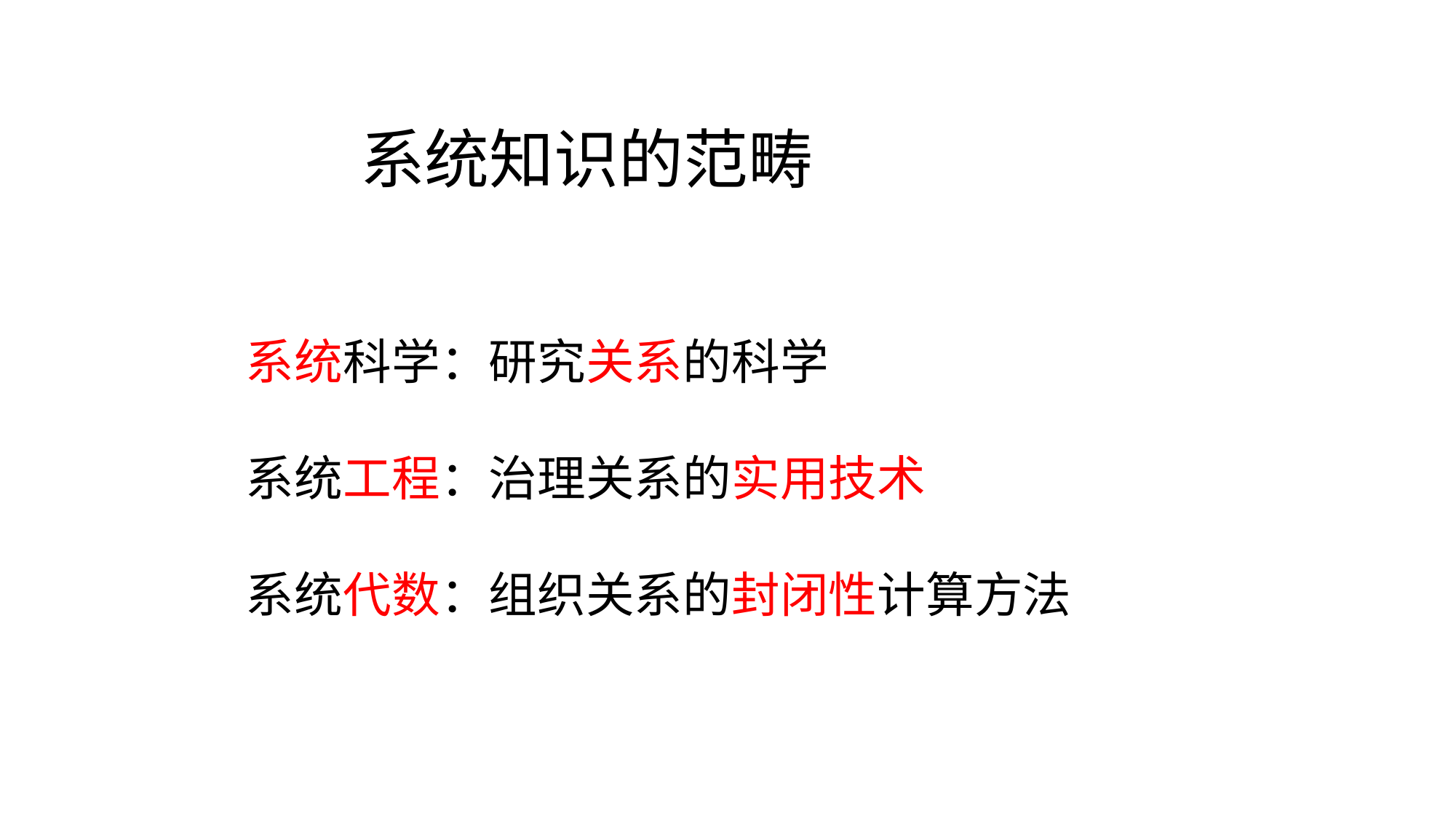

# 系统知识的范畴
系统科学：研究关系的科学

系统工程：治理关系的实用技术

系统代数：组织关系的封闭性计算方法